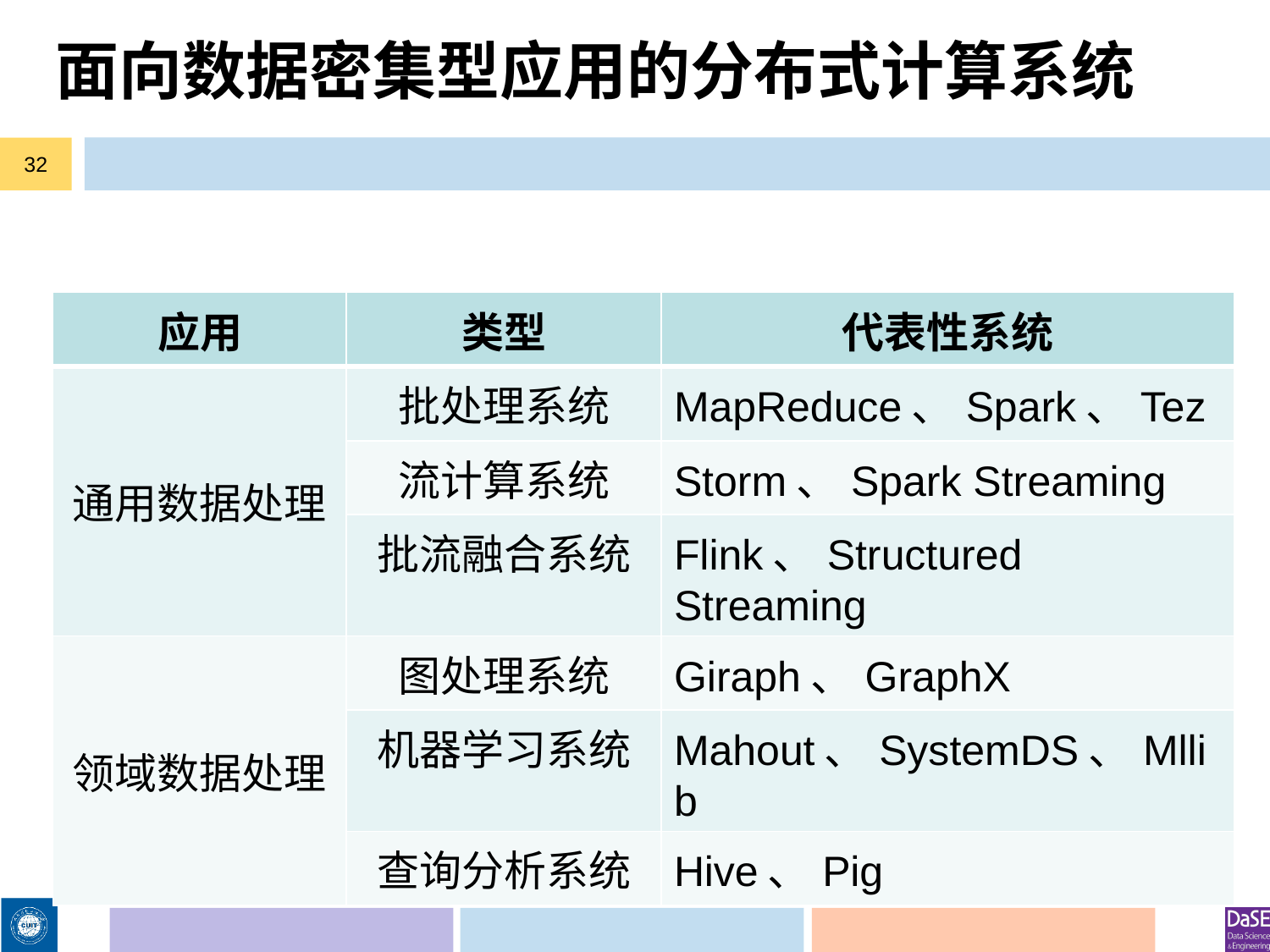

# 面向数据密集型应用的分布式计算系统
32
| 应用 | 类型 | 代表性系统 |
| --- | --- | --- |
| 通用数据处理 | 批处理系统 | MapReduce、Spark、Tez |
|  | 流计算系统 | Storm、Spark Streaming |
|  | 批流融合系统 | Flink、Structured Streaming |
| 领域数据处理 | 图处理系统 | Giraph、GraphX |
|  | 机器学习系统 | Mahout、SystemDS、Mllib |
|  | 查询分析系统 | Hive、Pig |